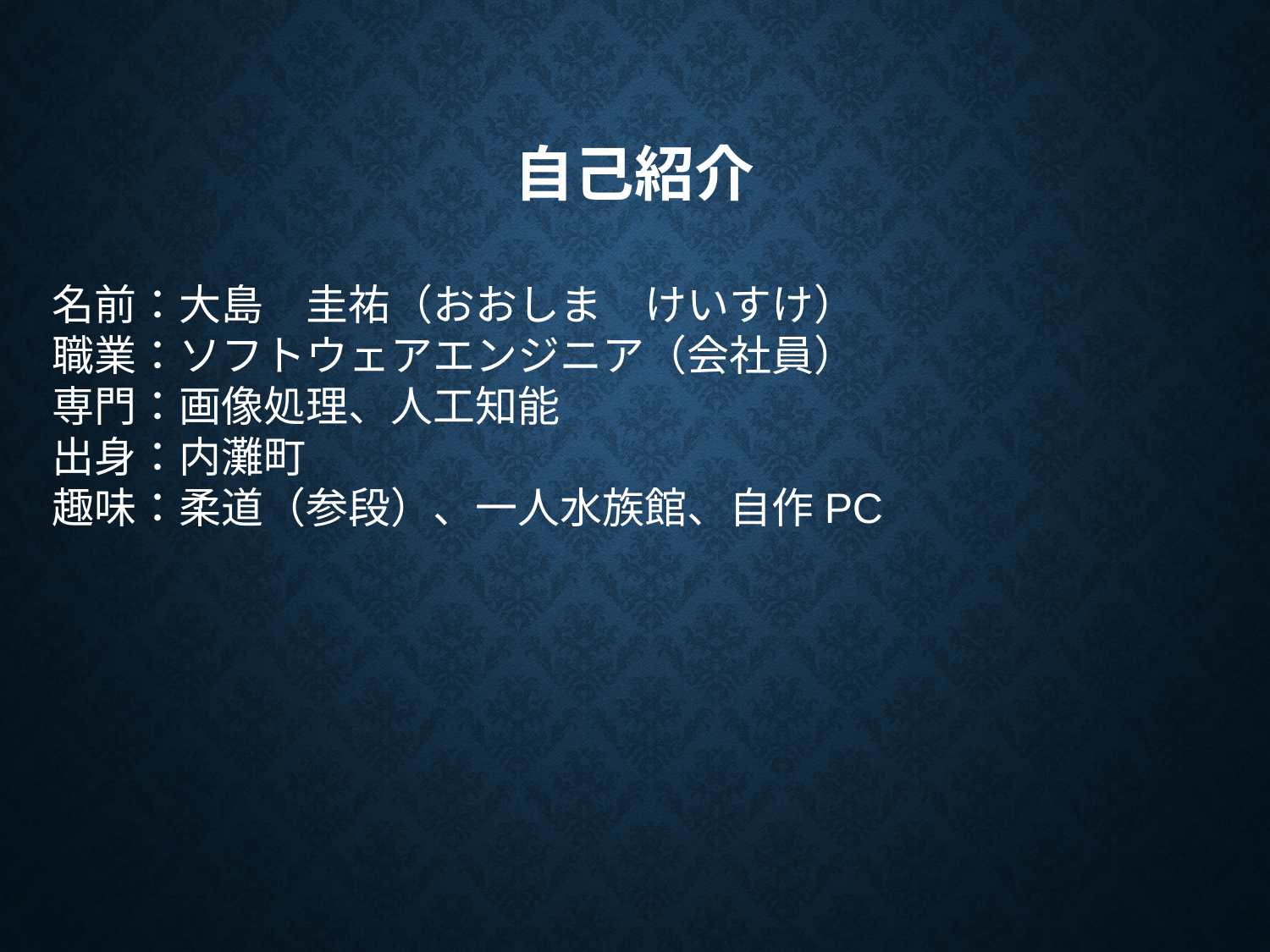

# 自己紹介
名前：大島　圭祐（おおしま　けいすけ）
職業：ソフトウェアエンジニア（会社員）
専門：画像処理、人工知能
出身：内灘町
趣味：柔道（参段）、一人水族館、自作PC